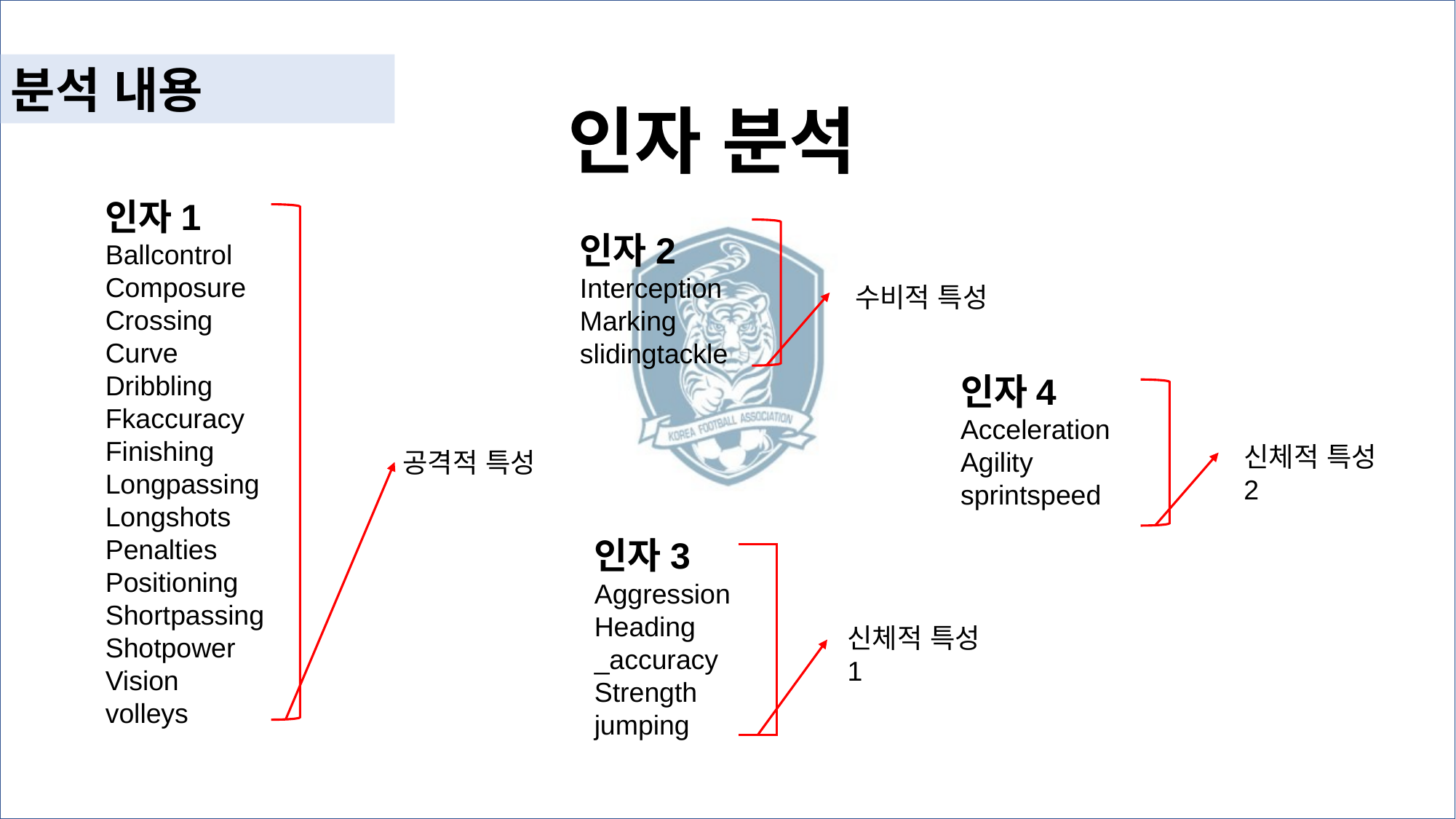

분석 내용
인자 분석
인자1
Ballcontrol
Composure
Crossing
Curve
Dribbling
Fkaccuracy
Finishing
Longpassing
Longshots
Penalties
Positioning
Shortpassing
Shotpower
Vision
volleys

인자2
Interception
Marking
slidingtackle
수비적 특성
인자4
Acceleration
Agility
sprintspeed

신체적 특성2
공격적 특성
인자3
Aggression
Heading
_accuracy
Strength
jumping

신체적 특성1